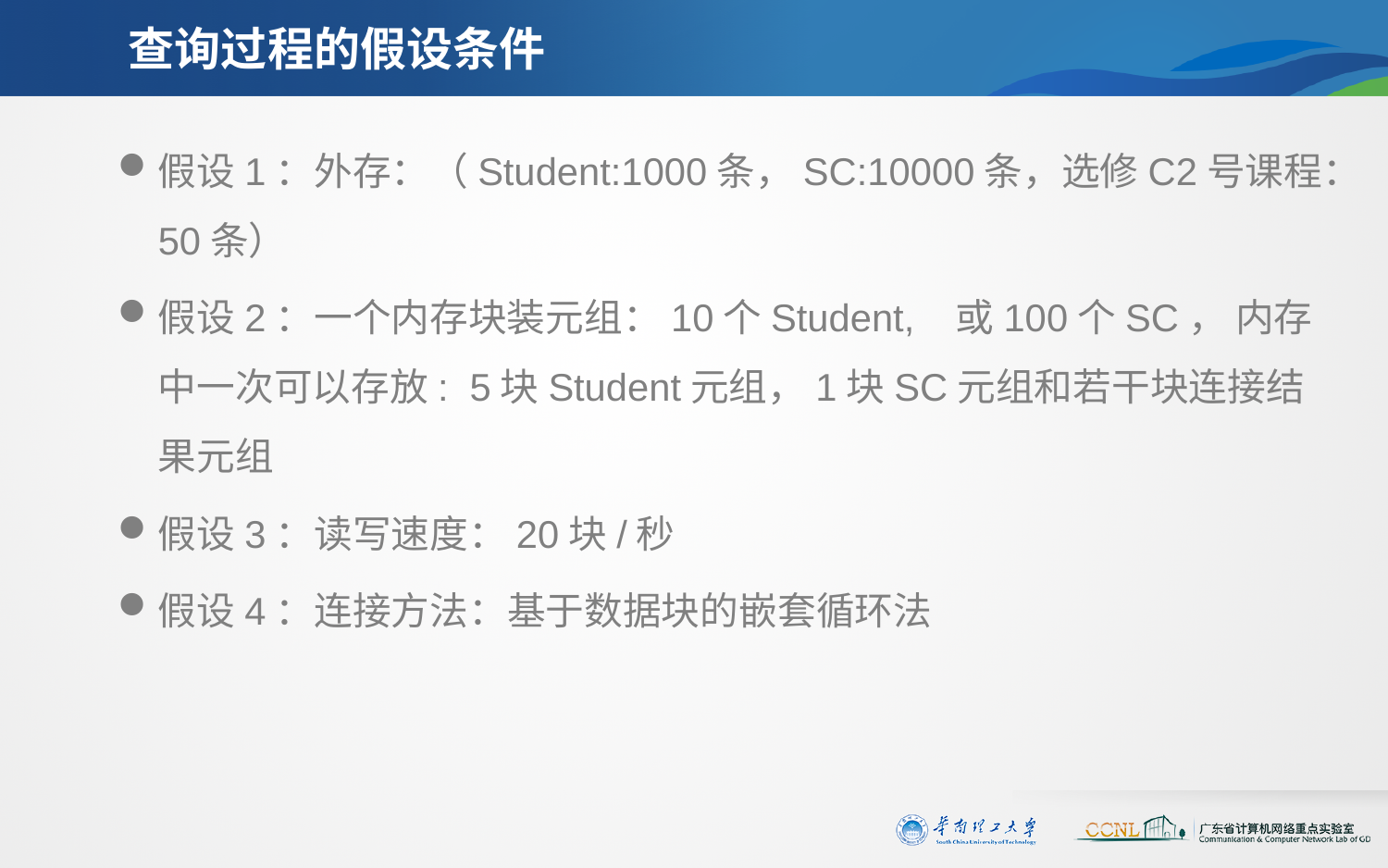

# 查询过程的假设条件
假设1：外存：（Student:1000条，SC:10000条，选修C2号课程：50条）
假设2：一个内存块装元组：10个Student,   或100个SC， 内存中一次可以存放:  5块Student元组，1块SC元组和若干块连接结果元组
假设3：读写速度：20块/秒
假设4：连接方法：基于数据块的嵌套循环法